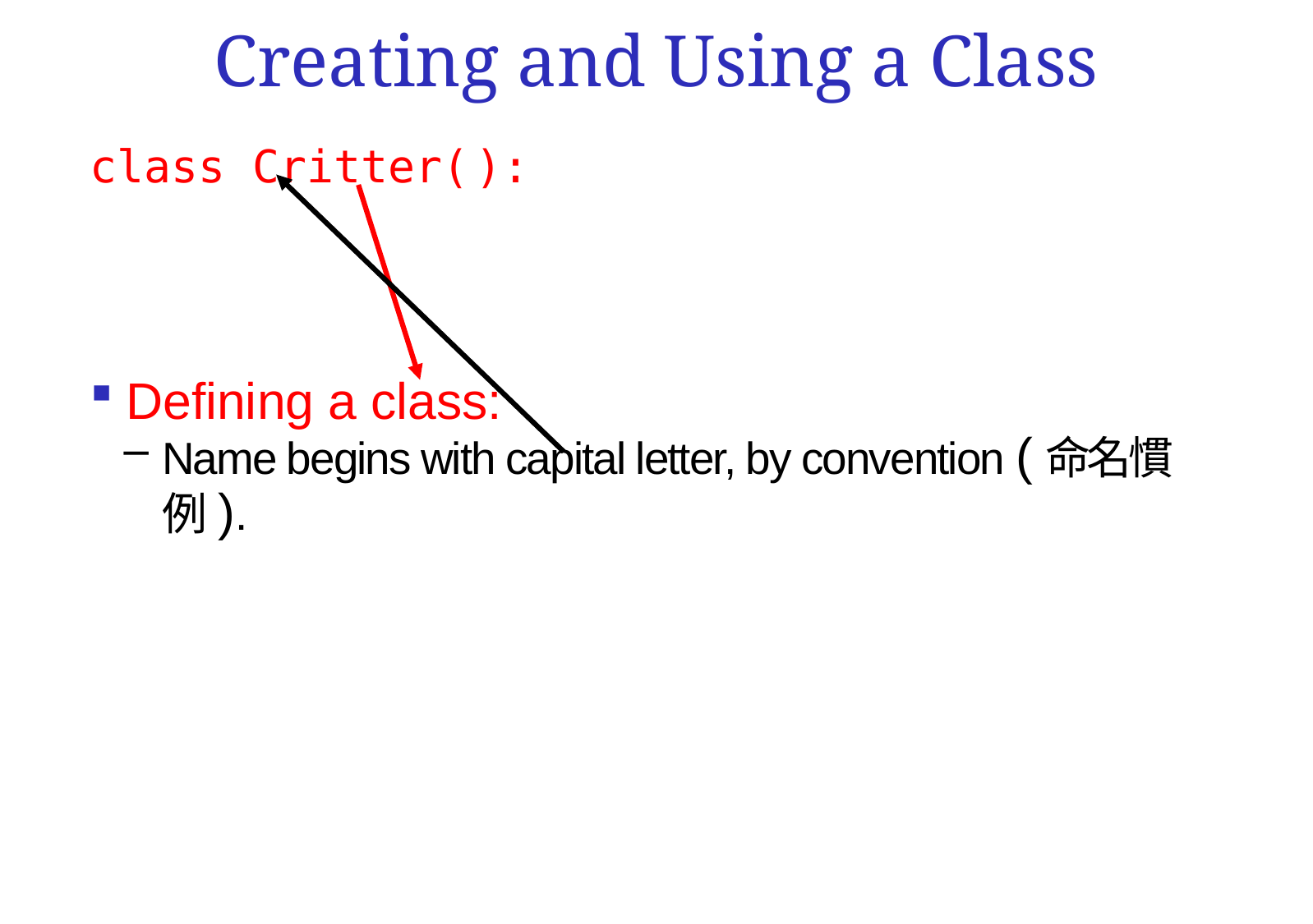

# Creating and Using a Class
class Critter( ):

Defining a class:
Name begins with capital letter, by convention (命名慣例).